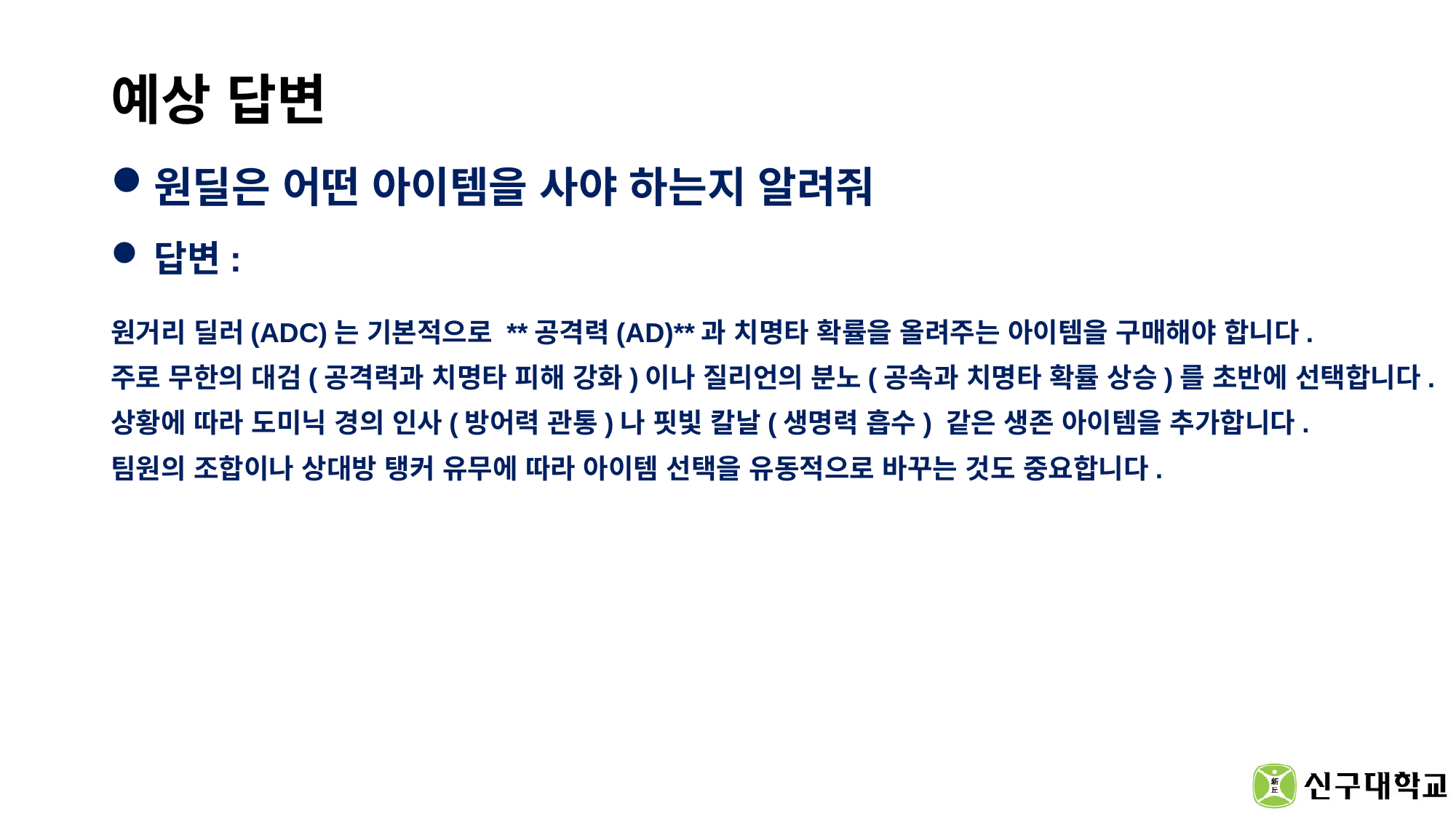

# 예상 답변
원딜은 어떤 아이템을 사야 하는지 알려줘
답변:
원거리 딜러(ADC)는 기본적으로 **공격력(AD)**과 치명타 확률을 올려주는 아이템을 구매해야 합니다.
주로 무한의 대검(공격력과 치명타 피해 강화)이나 질리언의 분노(공속과 치명타 확률 상승)를 초반에 선택합니다.
상황에 따라 도미닉 경의 인사(방어력 관통)나 핏빛 칼날(생명력 흡수) 같은 생존 아이템을 추가합니다.
팀원의 조합이나 상대방 탱커 유무에 따라 아이템 선택을 유동적으로 바꾸는 것도 중요합니다​​.